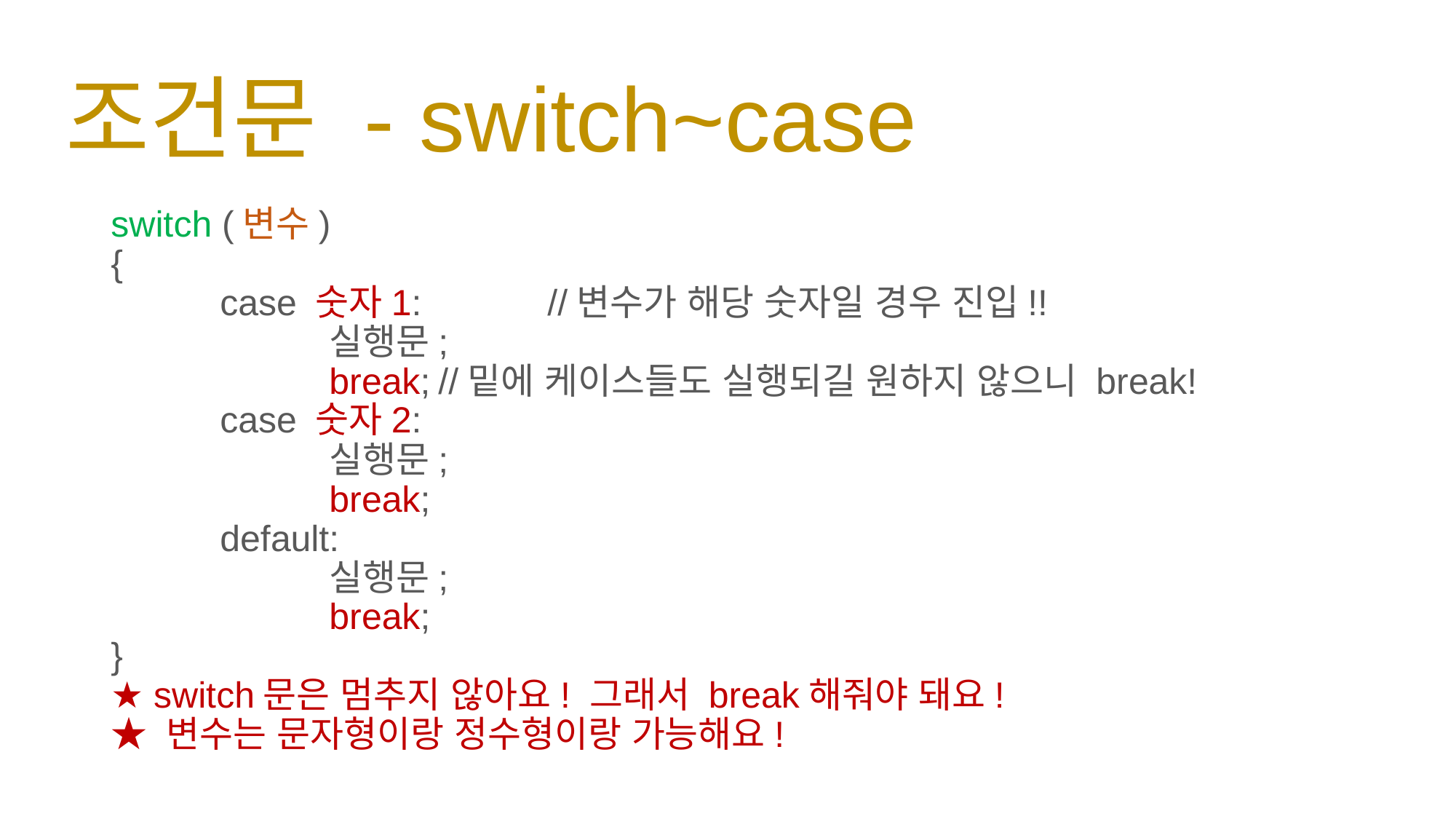

# 조건문 - switch~case
switch (변수)
{
	case 숫자1: 		//변수가 해당 숫자일 경우 진입!!
		실행문;
		break;	//밑에 케이스들도 실행되길 원하지 않으니 break!
	case 숫자2:
		실행문;
		break;
	default:
		실행문;
		break;
}
★ switch문은 멈추지 않아요! 그래서 break해줘야 돼요!
★ 변수는 문자형이랑 정수형이랑 가능해요!